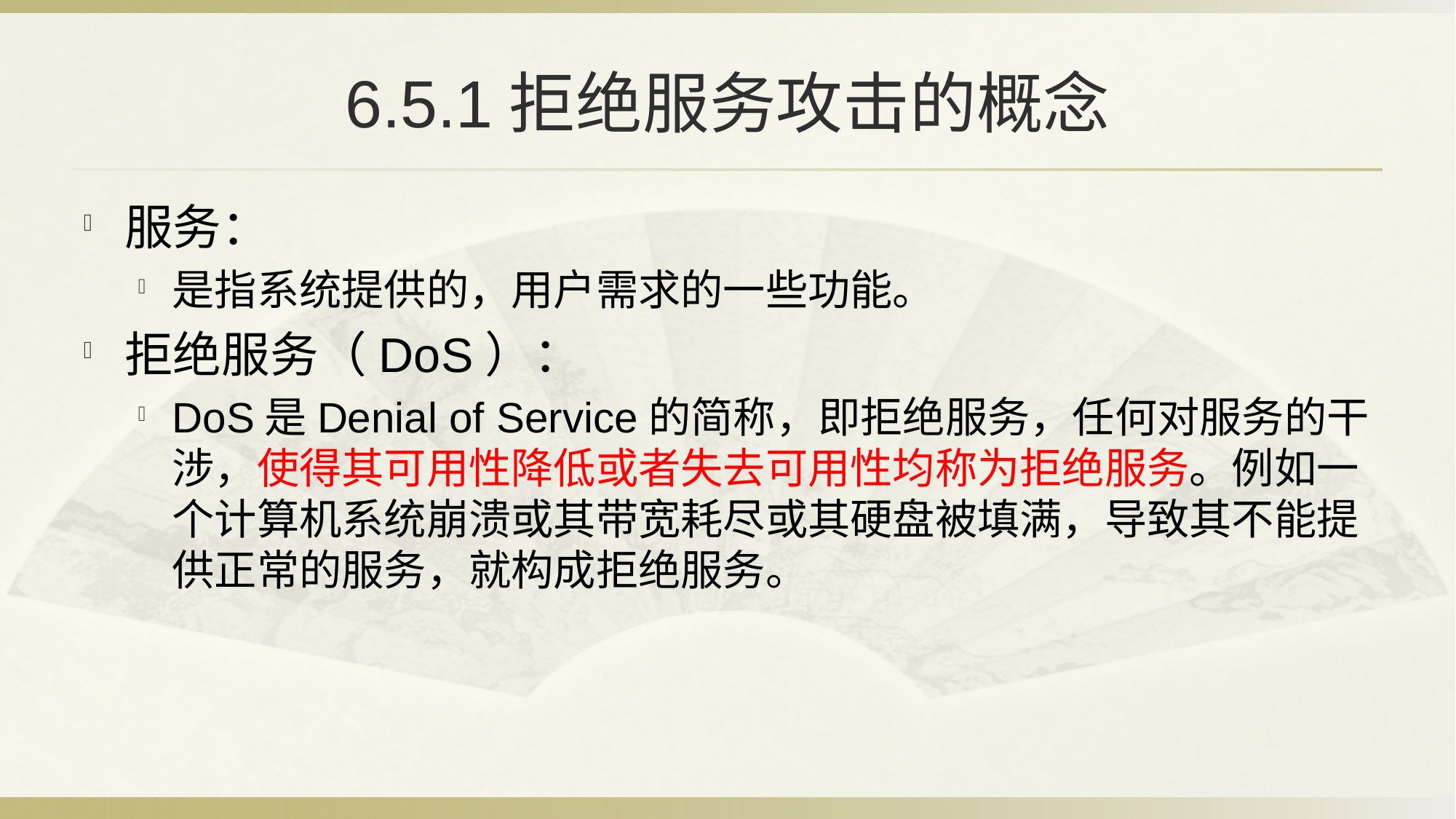

# 6.5.1拒绝服务攻击的概念
服务：
是指系统提供的，用户需求的一些功能。
拒绝服务（DoS）：
DoS是Denial of Service的简称，即拒绝服务，任何对服务的干涉，使得其可用性降低或者失去可用性均称为拒绝服务。例如一个计算机系统崩溃或其带宽耗尽或其硬盘被填满，导致其不能提供正常的服务，就构成拒绝服务。